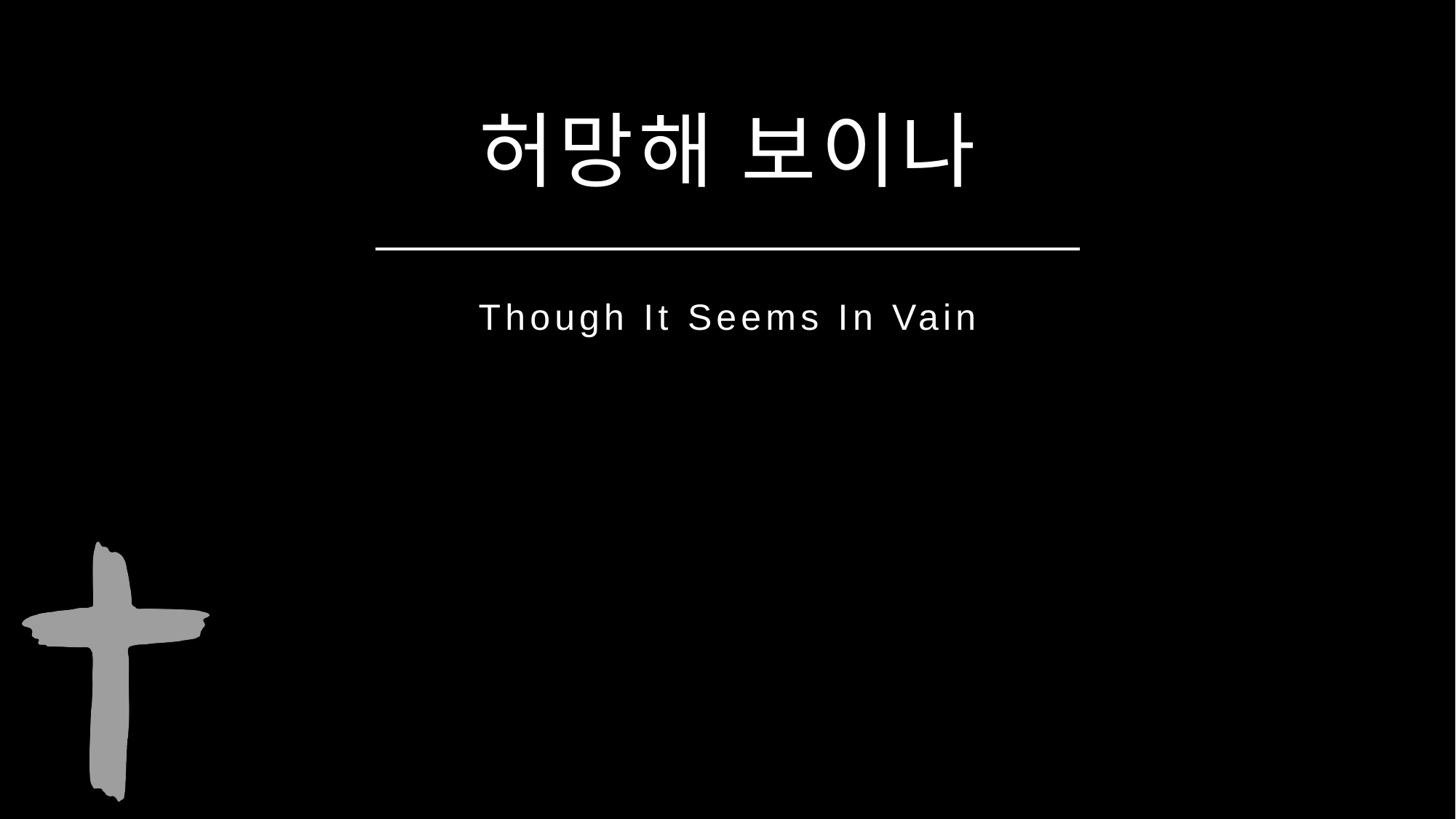

허망해 보이나
Though It Seems In Vain